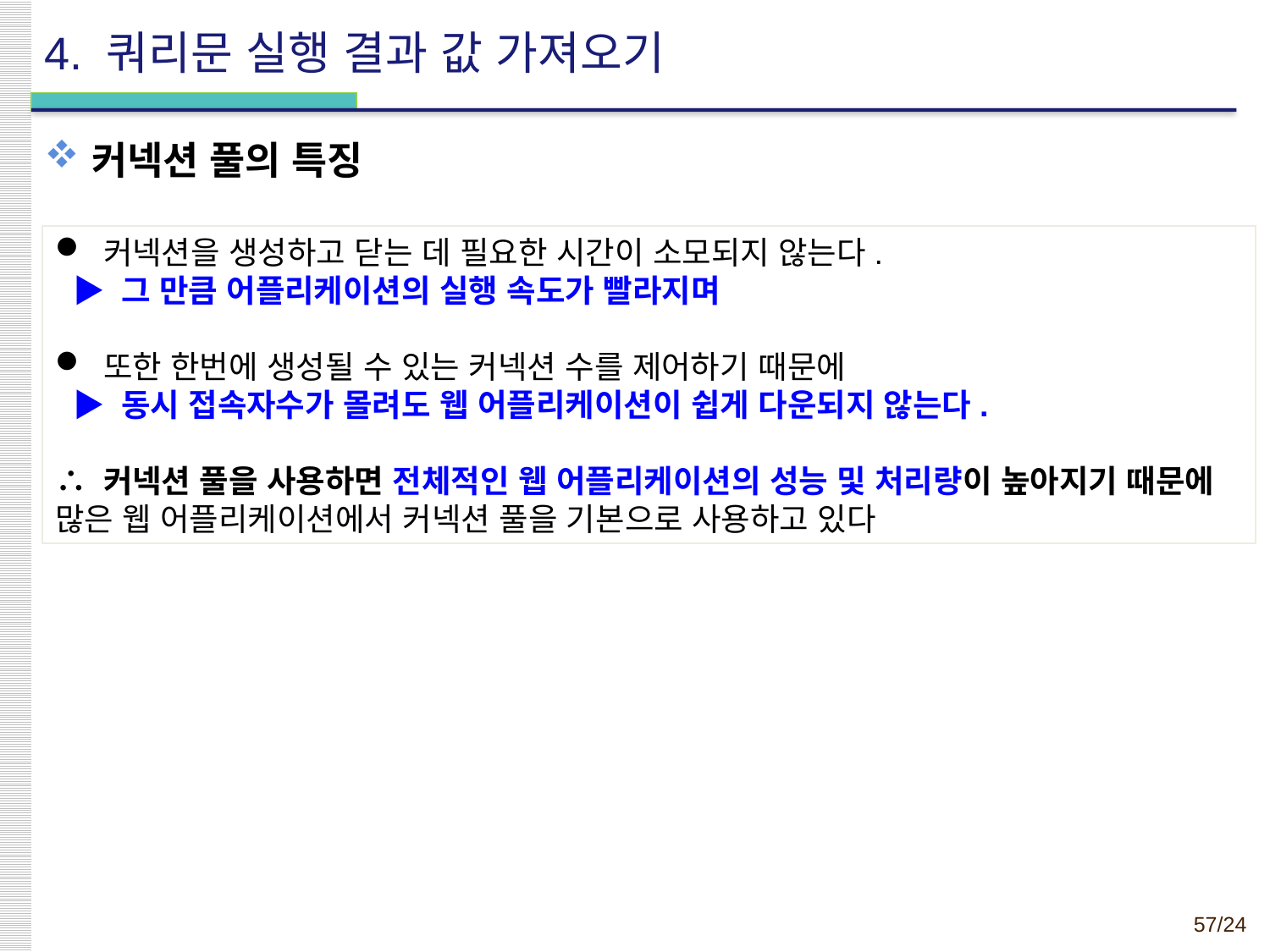

# 4. 쿼리문 실행 결과 값 가져오기
커넥션 풀의 특징

 커넥션을 생성하고 닫는 데 필요한 시간이 소모되지 않는다.
  ▶ 그 만큼 어플리케이션의 실행 속도가 빨라지며

 또한 한번에 생성될 수 있는 커넥션 수를 제어하기 때문에
  ▶ 동시 접속자수가 몰려도 웹 어플리케이션이 쉽게 다운되지 않는다.

∴ 커넥션 풀을 사용하면 전체적인 웹 어플리케이션의 성능 및 처리량이 높아지기 때문에 많은 웹 어플리케이션에서 커넥션 풀을 기본으로 사용하고 있다
57
JSP 2.0 Programming